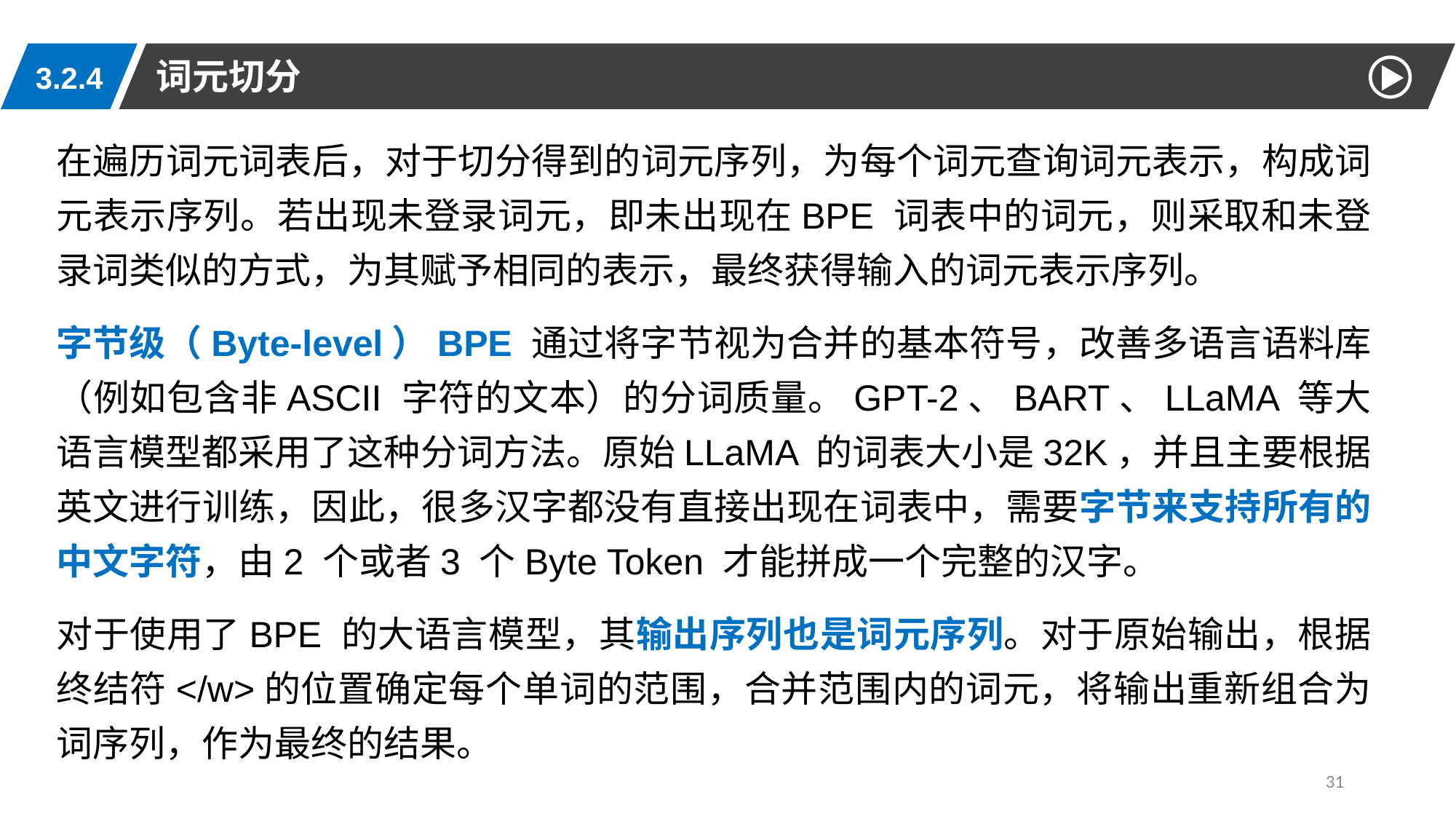

词元切分
3.2.4

在遍历词元词表后，对于切分得到的词元序列，为每个词元查询词元表示，构成词元表示序列。若出现未登录词元，即未出现在BPE 词表中的词元，则采取和未登录词类似的方式，为其赋予相同的表示，最终获得输入的词元表示序列。
字节级（Byte-level）BPE 通过将字节视为合并的基本符号，改善多语言语料库（例如包含非ASCII 字符的文本）的分词质量。GPT-2、BART、LLaMA 等大语言模型都采用了这种分词方法。原始LLaMA 的词表大小是32K，并且主要根据英文进行训练，因此，很多汉字都没有直接出现在词表中，需要字节来支持所有的中文字符，由2 个或者3 个Byte Token 才能拼成一个完整的汉字。
对于使用了BPE 的大语言模型，其输出序列也是词元序列。对于原始输出，根据终结符</w>的位置确定每个单词的范围，合并范围内的词元，将输出重新组合为词序列，作为最终的结果。
31